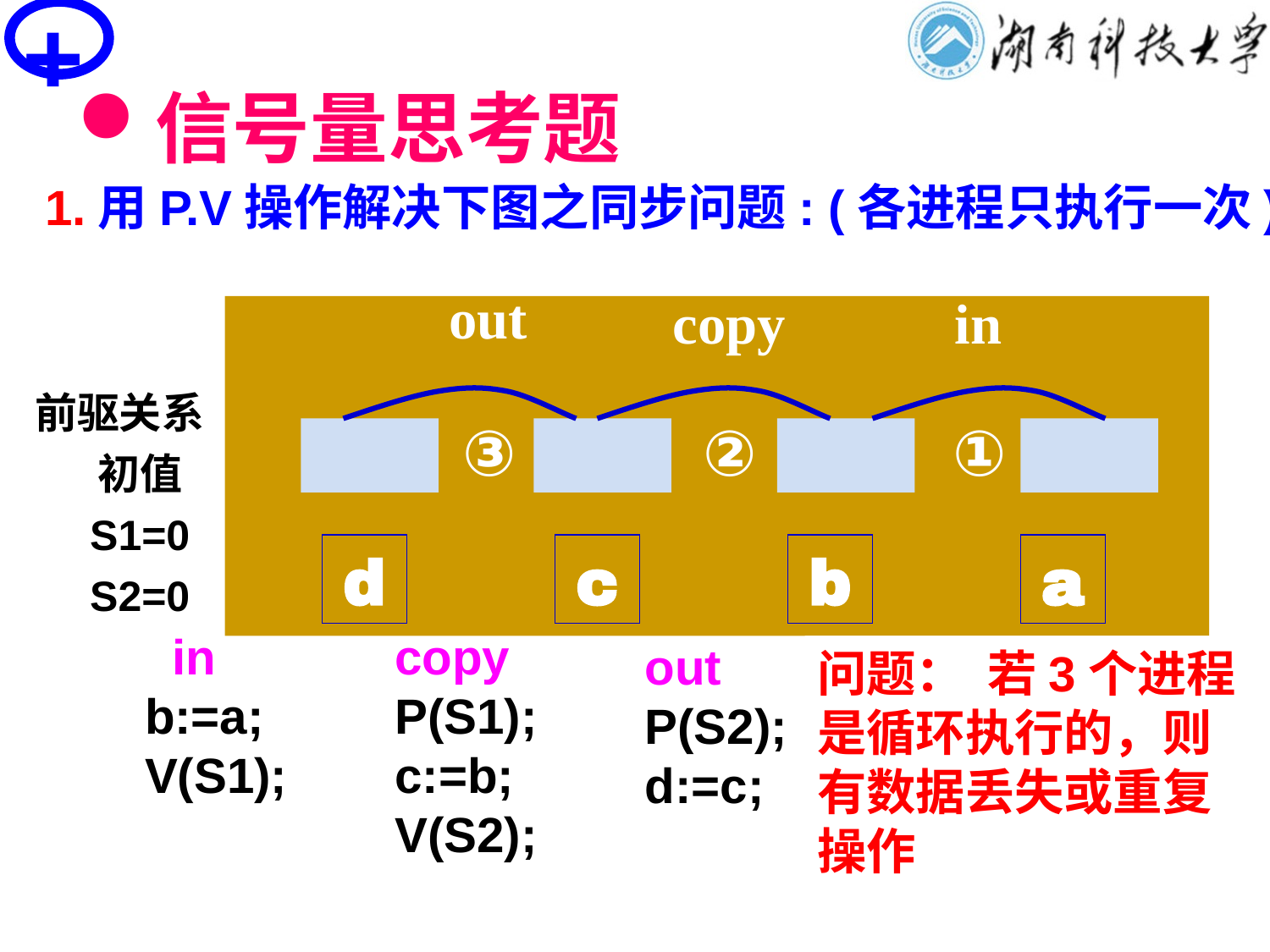

+

# 信号量思考题
1.用P.V操作解决下图之同步问题: (各进程只执行一次)
out
copy
in

d
c
b
a
前驱关系
初值
S1=0
S2=0
③
②
①
  in
b:=a;
V(S1);
copy
P(S1);
c:=b;
V(S2);
out
P(S2); d:=c;
初值S1=S2=0
问题：  若3个进程是循环执行的，则有数据丢失或重复操作